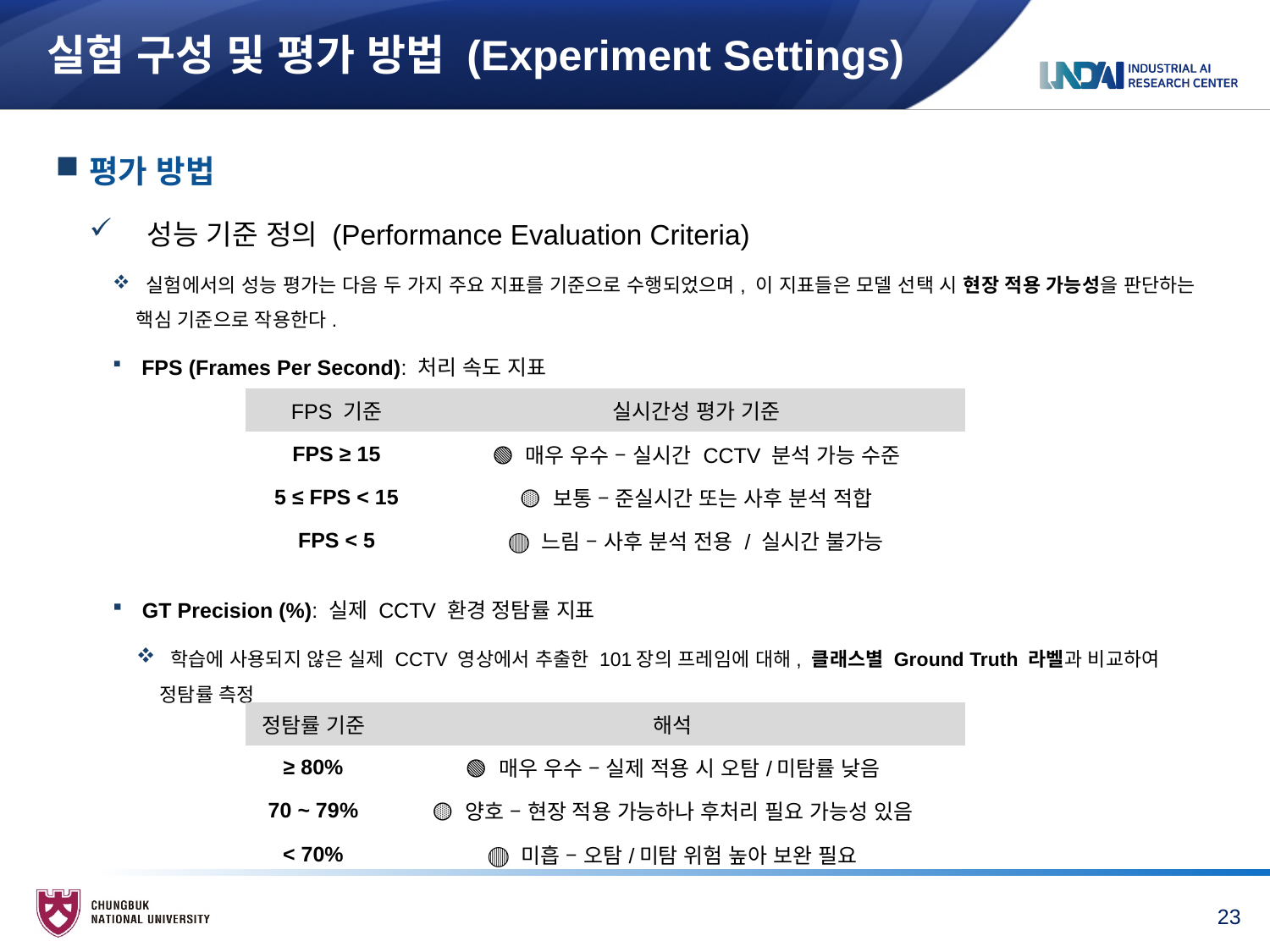

# 실험 구성 및 평가 방법 (Experiment Settings)
평가 방법
    성능 기준 정의 (Performance Evaluation Criteria)
 실험에서의 성능 평가는 다음 두 가지 주요 지표를 기준으로 수행되었으며, 이 지표들은 모델 선택 시 현장 적용 가능성을 판단하는 핵심 기준으로 작용한다.
 FPS (Frames Per Second): 처리 속도 지표

 GT Precision (%): 실제 CCTV 환경 정탐률 지표
 학습에 사용되지 않은 실제 CCTV 영상에서 추출한 101장의 프레임에 대해, 클래스별 Ground Truth 라벨과 비교하여 정탐률 측정

| FPS 기준 | 실시간성 평가 기준 |
| --- | --- |
| FPS ≥ 15 | 🟢 매우 우수 – 실시간 CCTV 분석 가능 수준 |
| 5 ≤ FPS < 15 | 🟡 보통 – 준실시간 또는 사후 분석 적합 |
| FPS < 5 | 🔴 느림 – 사후 분석 전용 / 실시간 불가능 |
| 정탐률 기준 | 해석 |
| --- | --- |
| ≥ 80% | 🟢 매우 우수 – 실제 적용 시 오탐/미탐률 낮음 |
| 70 ~ 79% | 🟡 양호 – 현장 적용 가능하나 후처리 필요 가능성 있음 |
| < 70% | 🔴 미흡 – 오탐/미탐 위험 높아 보완 필요 |